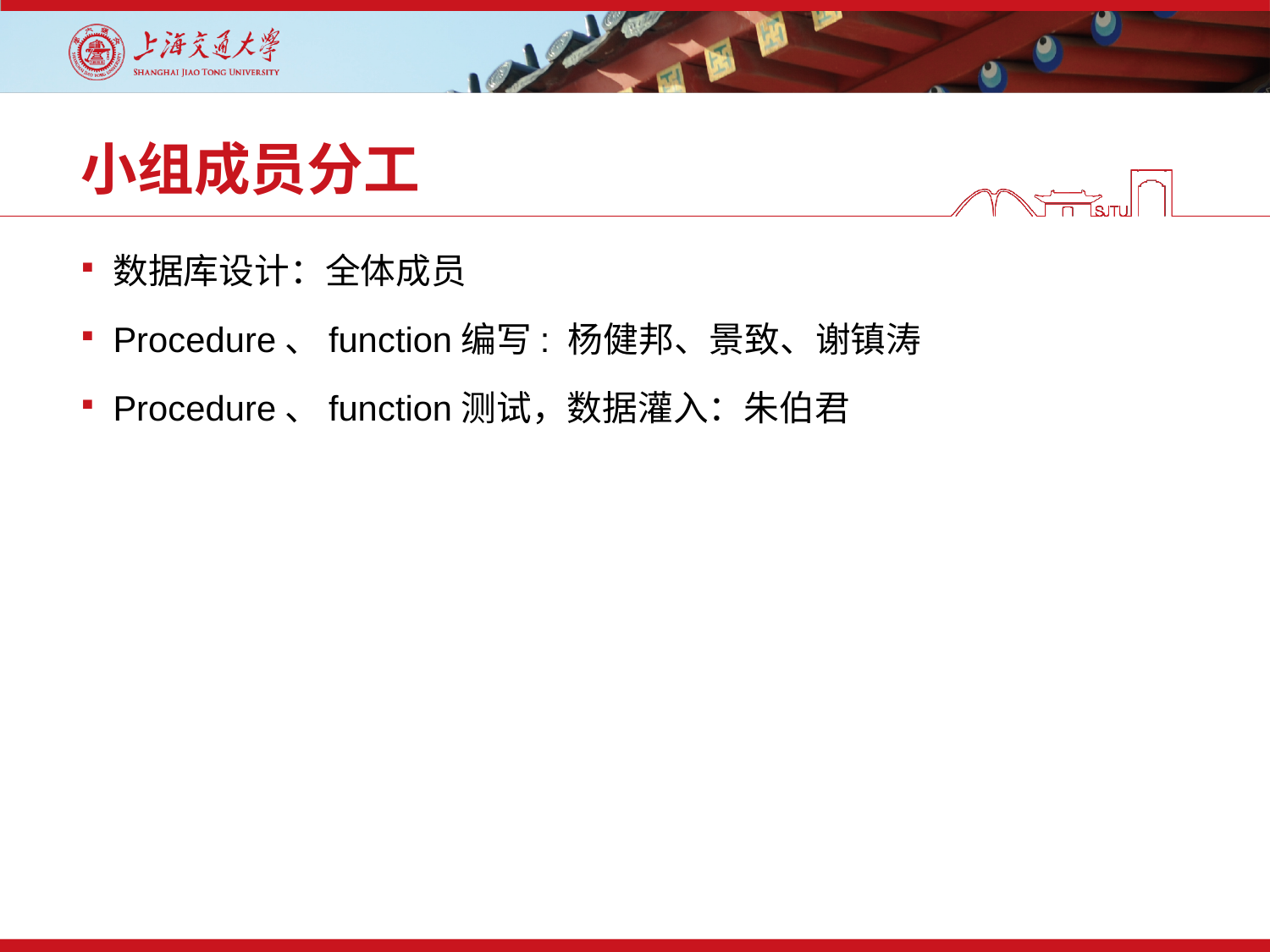

# 小组成员分工
数据库设计：全体成员
Procedure、function编写: 杨健邦、景致、谢镇涛
Procedure、function测试，数据灌入：朱伯君